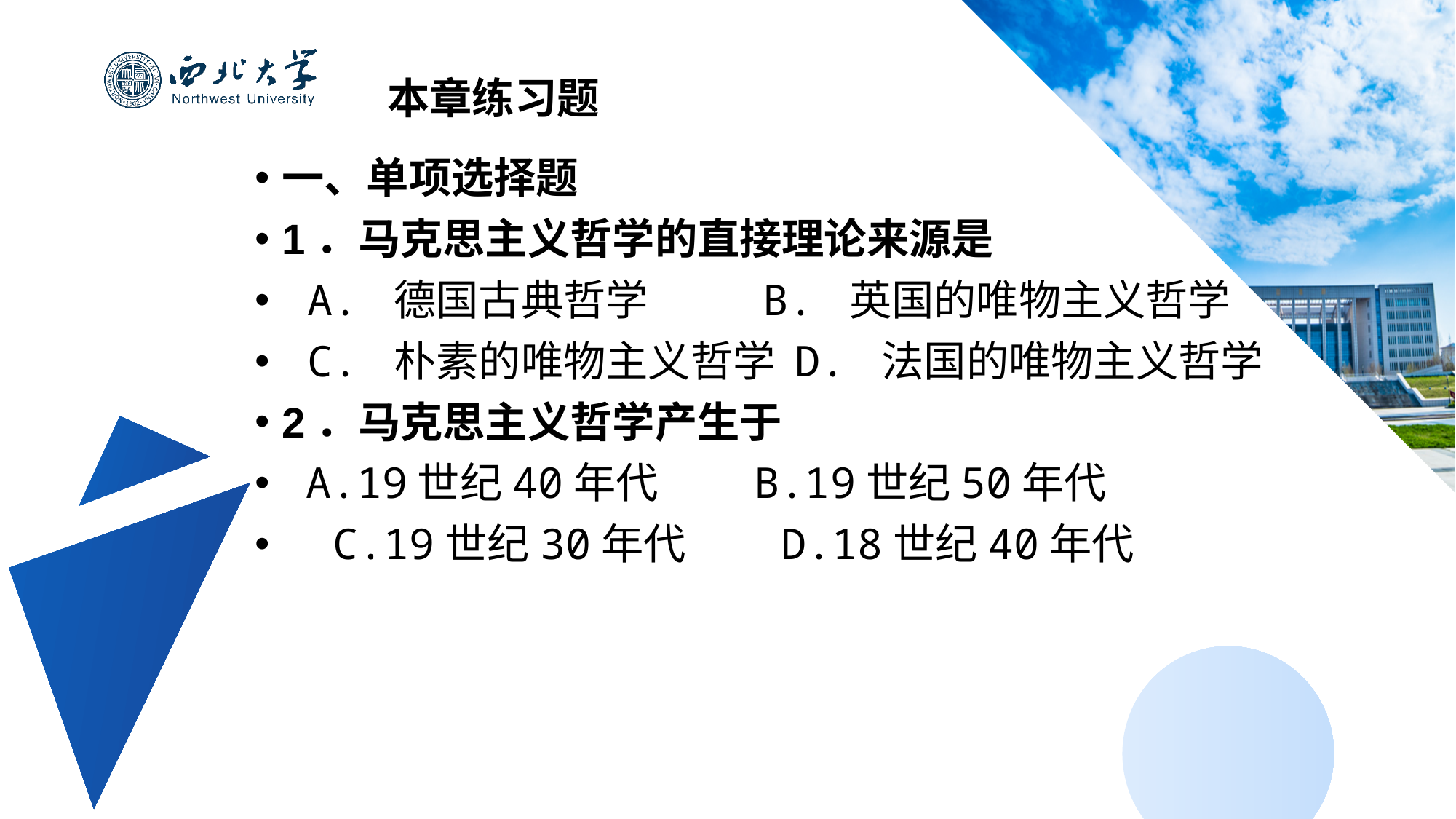

本章练习题
一、单项选择题
1．马克思主义哲学的直接理论来源是
 A. 德国古典哲学           B. 英国的唯物主义哲学
 C. 朴素的唯物主义哲学 D. 法国的唯物主义哲学
2．马克思主义哲学产生于
  A.19世纪40年代         B.19世纪50年代
  C.19世纪30年代         D.18世纪40年代